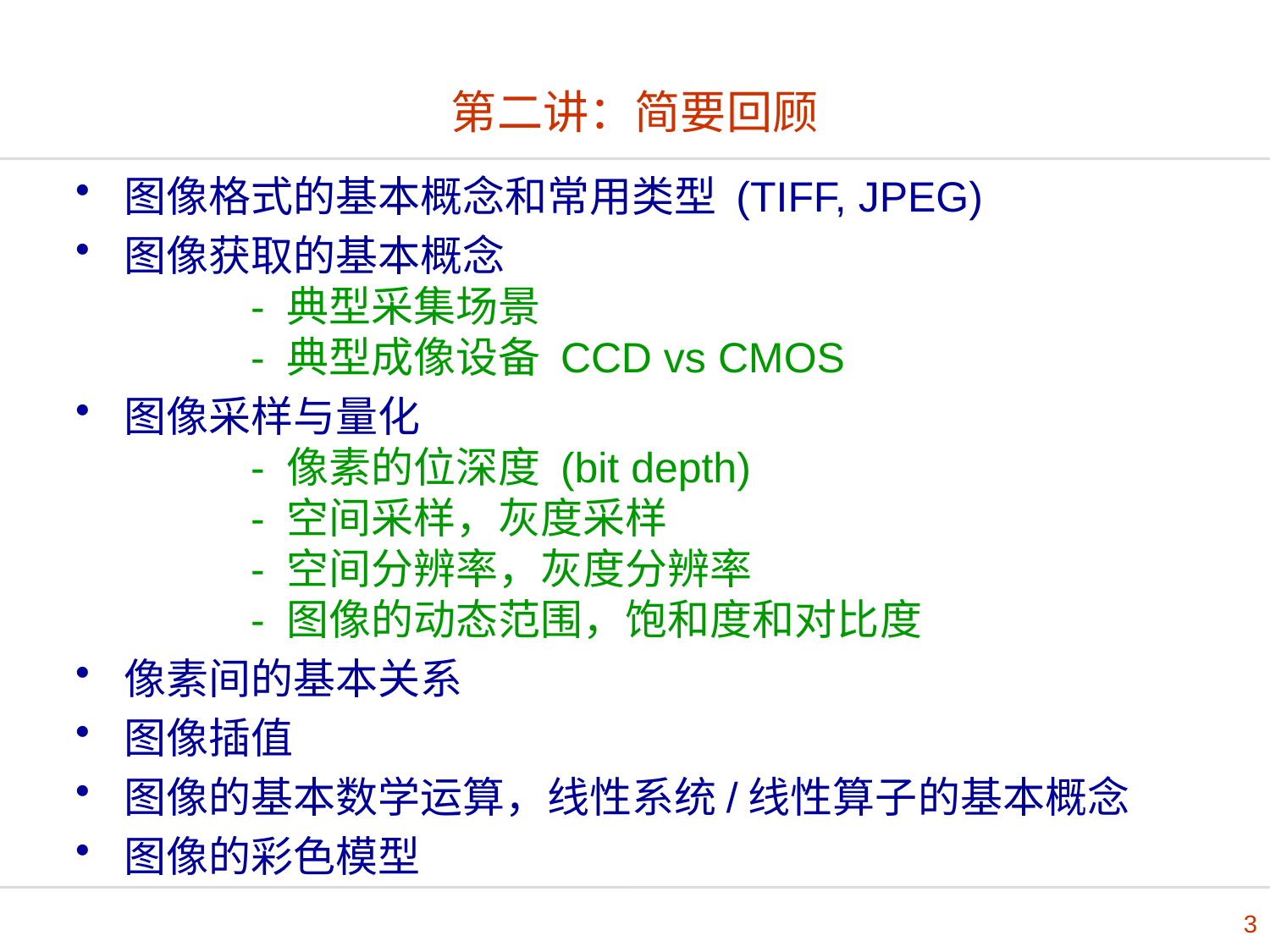

# 第二讲：简要回顾
图像格式的基本概念和常用类型 (TIFF, JPEG)
图像获取的基本概念
	- 典型采集场景
	- 典型成像设备 CCD vs CMOS
图像采样与量化
	- 像素的位深度 (bit depth)
	- 空间采样，灰度采样
	- 空间分辨率，灰度分辨率
	- 图像的动态范围，饱和度和对比度
像素间的基本关系
图像插值
图像的基本数学运算，线性系统/线性算子的基本概念
图像的彩色模型

3